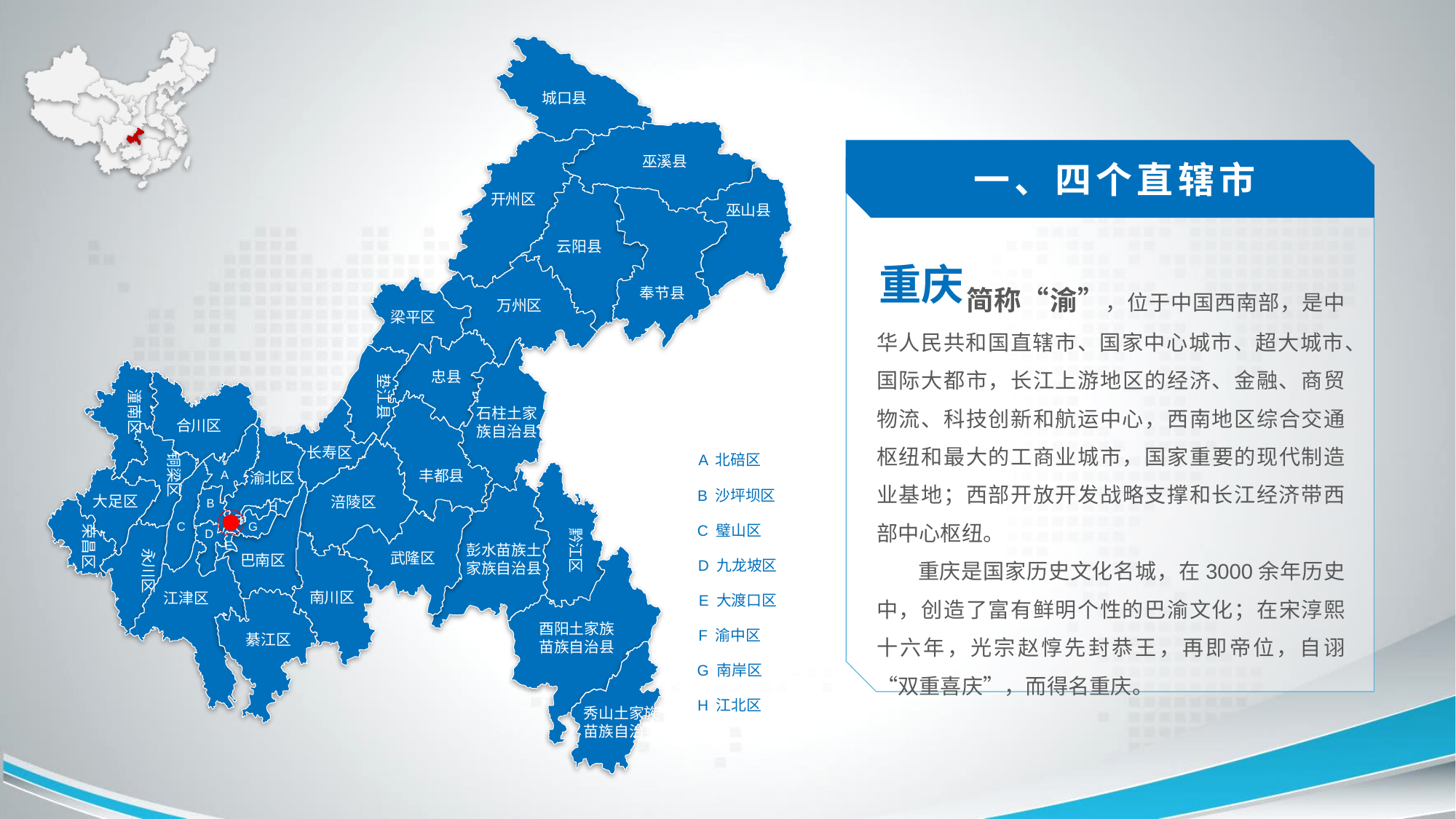

城口县
巫溪县
开州区
巫山县
云阳县
奉节县
万州区
梁平区
忠县
垫江县
潼南区
石柱土家
族自治县
合川区
长寿区
铜梁区
A 北碚区
B 沙坪坝区
C 璧山区
D 九龙坡区
E 大渡口区
F 渝中区
G 南岸区
H 江北区
丰都县
A
B
H
F
G
C
D
E
大足区
涪陵区
荣昌区
彭水苗族土
家族自治县
永川区
武隆区
巴南区
南川区
江津区
酉阳土家族
苗族自治县
綦江区
秀山土家族
苗族自治县
渝北区
黔江区

一、四个直辖市

重庆

                简称“渝”，位于中国西南部，是中华人民共和国直辖市、国家中心城市、超大城市、国际大都市，长江上游地区的经济、金融、商贸物流、科技创新和航运中心，西南地区综合交通枢纽和最大的工商业城市，国家重要的现代制造业基地；西部开放开发战略支撑和长江经济带西部中心枢纽。
       重庆是国家历史文化名城，在3000余年历史中，创造了富有鲜明个性的巴渝文化；在宋淳熙十六年，光宗赵惇先封恭王，再即帝位，自诩“双重喜庆”，而得名重庆。